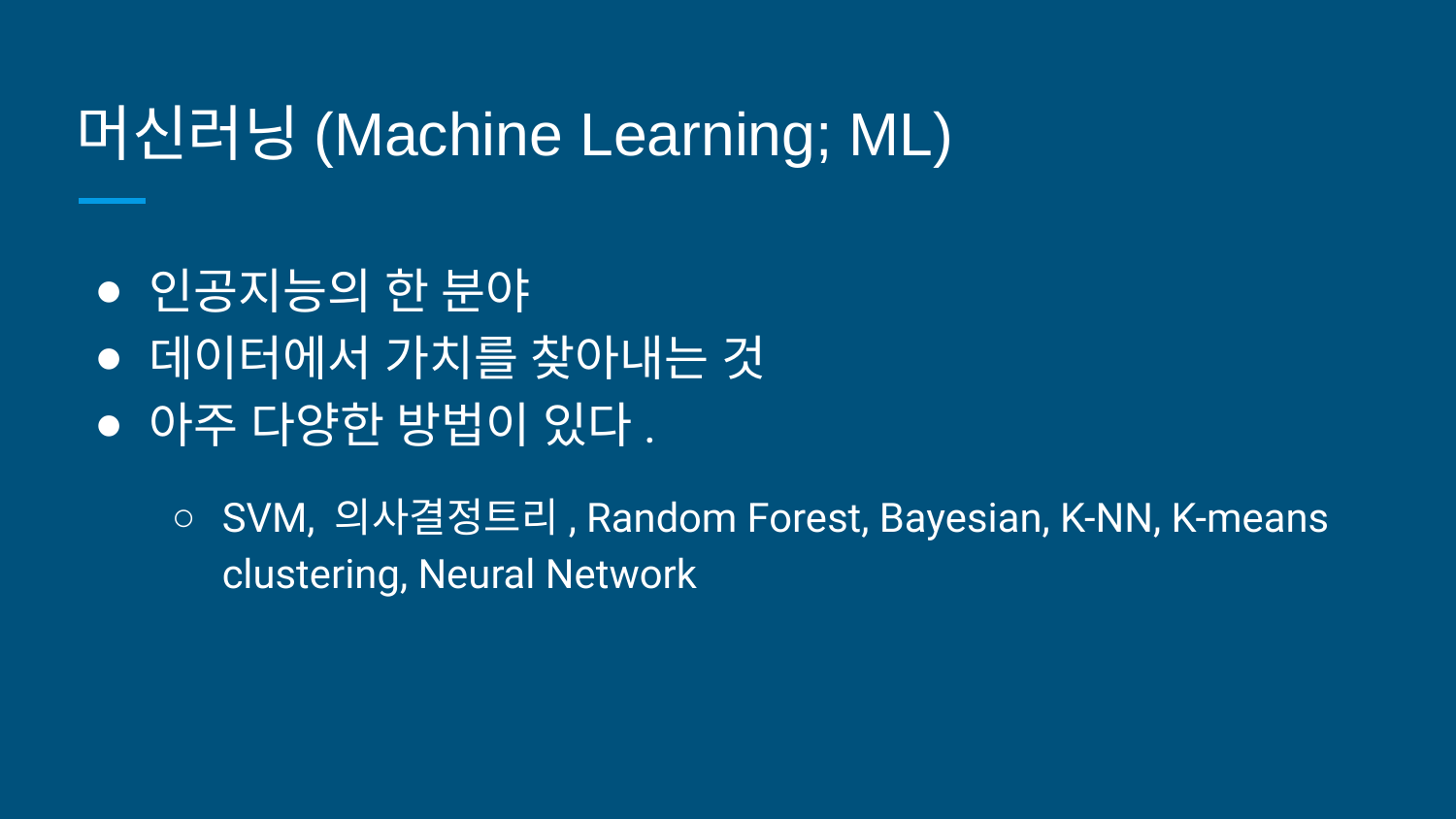

# 머신러닝(Machine Learning; ML)
인공지능의 한 분야
데이터에서 가치를 찾아내는 것
아주 다양한 방법이 있다.
SVM, 의사결정트리, Random Forest, Bayesian, K-NN, K-means clustering, Neural Network